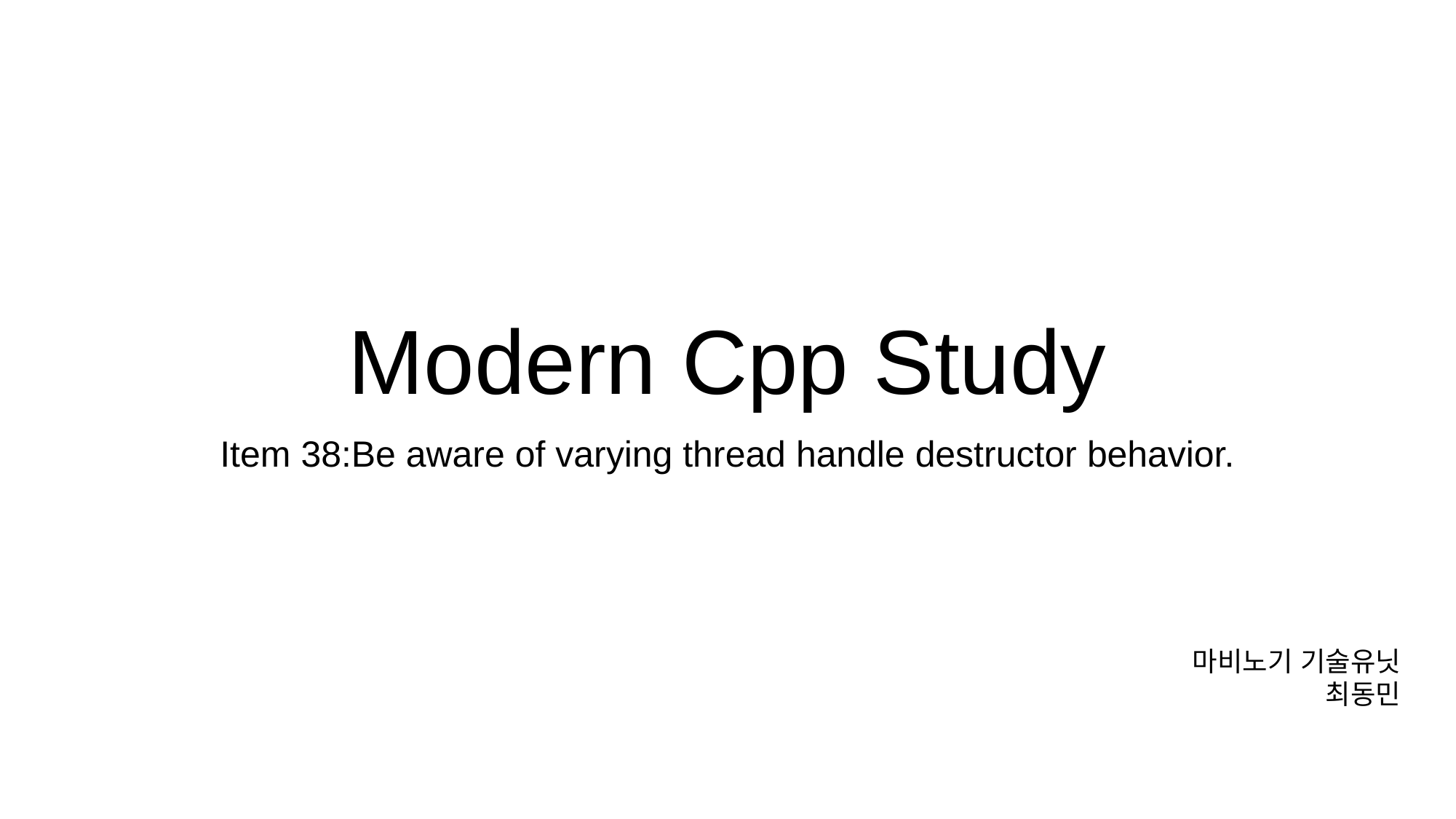

# Modern Cpp Study
Item 38:Be aware of varying thread handle destructor behavior.
마비노기 기술유닛
최동민